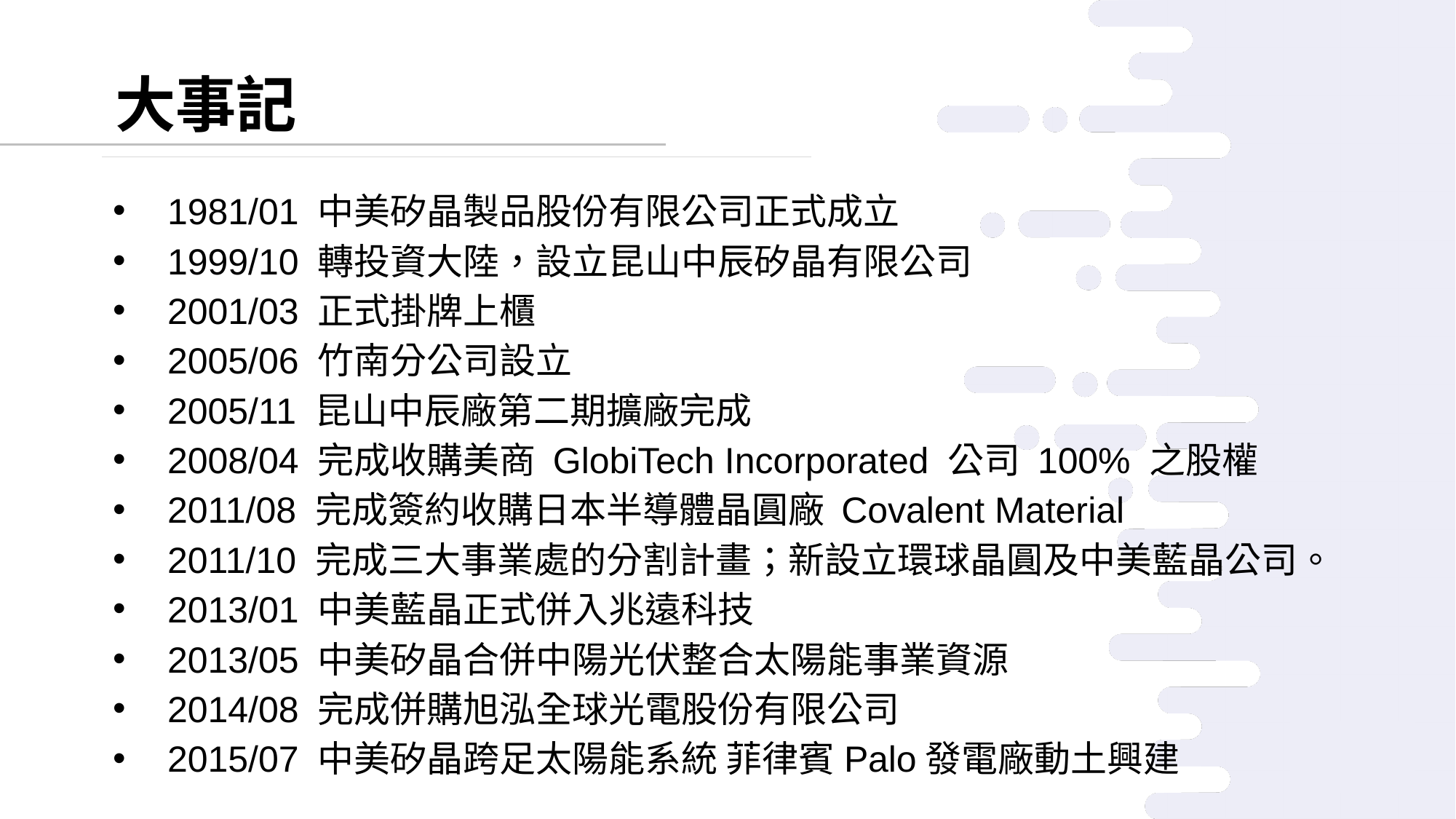

大事記
1981/01 中美矽晶製品股份有限公司正式成立
1999/10 轉投資大陸，設立昆山中辰矽晶有限公司
2001/03 正式掛牌上櫃
2005/06 竹南分公司設立
2005/11 昆山中辰廠第二期擴廠完成
2008/04 完成收購美商 GlobiTech Incorporated 公司 100% 之股權
2011/08 完成簽約收購日本半導體晶圓廠 Covalent Material
2011/10 完成三大事業處的分割計畫；新設立環球晶圓及中美藍晶公司。
2013/01 中美藍晶正式併入兆遠科技
2013/05 中美矽晶合併中陽光伏整合太陽能事業資源
2014/08 完成併購旭泓全球光電股份有限公司
2015/07 中美矽晶跨足太陽能系統 菲律賓Palo發電廠動土興建